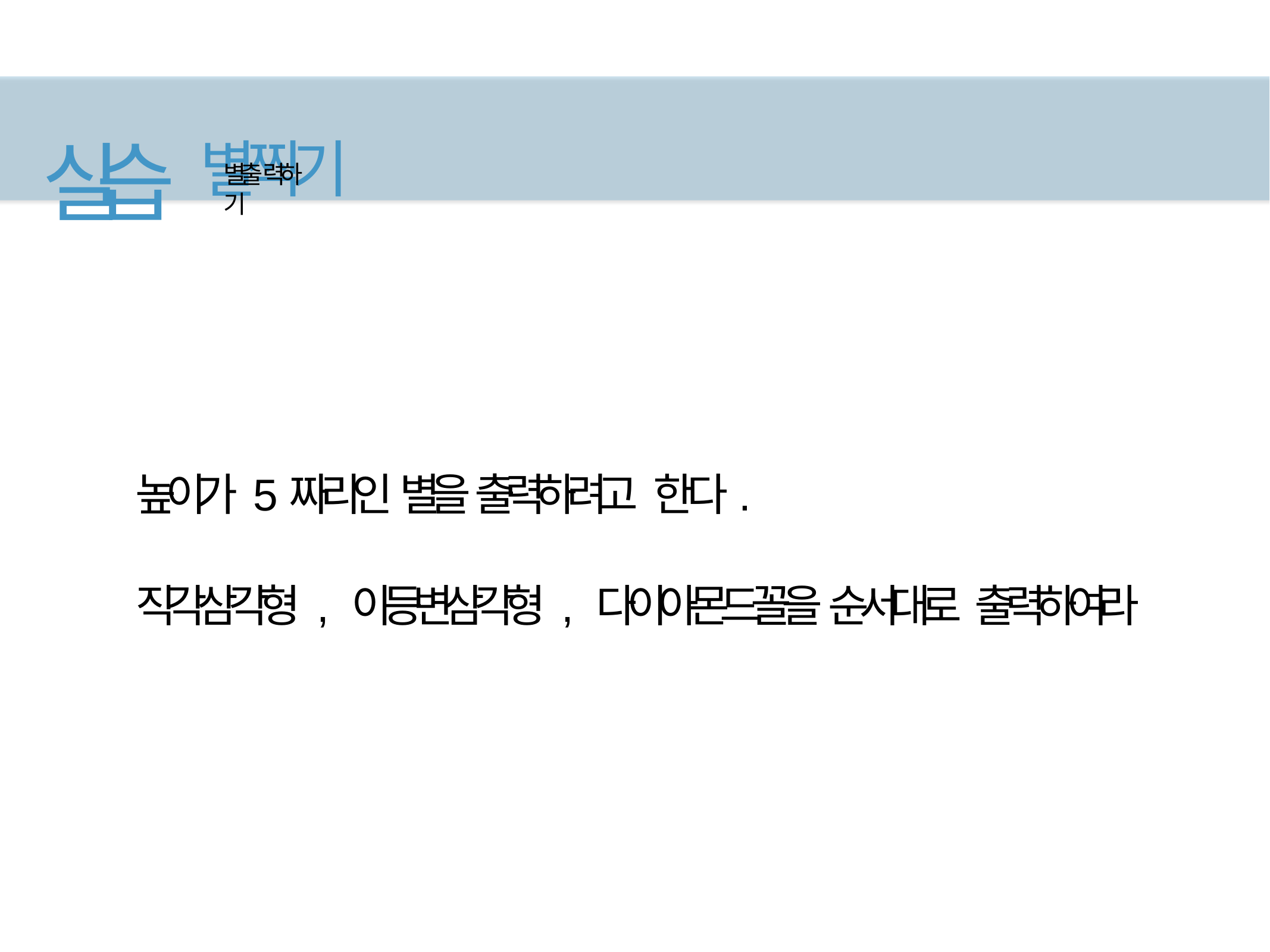

# 실습 별찍기

별출력하기
높이가  5짜리인  별을  출력하려고  한다.

직각삼각형  , 이등변삼각형  , 다이아몬드꼴을  순서대로 출력하여라